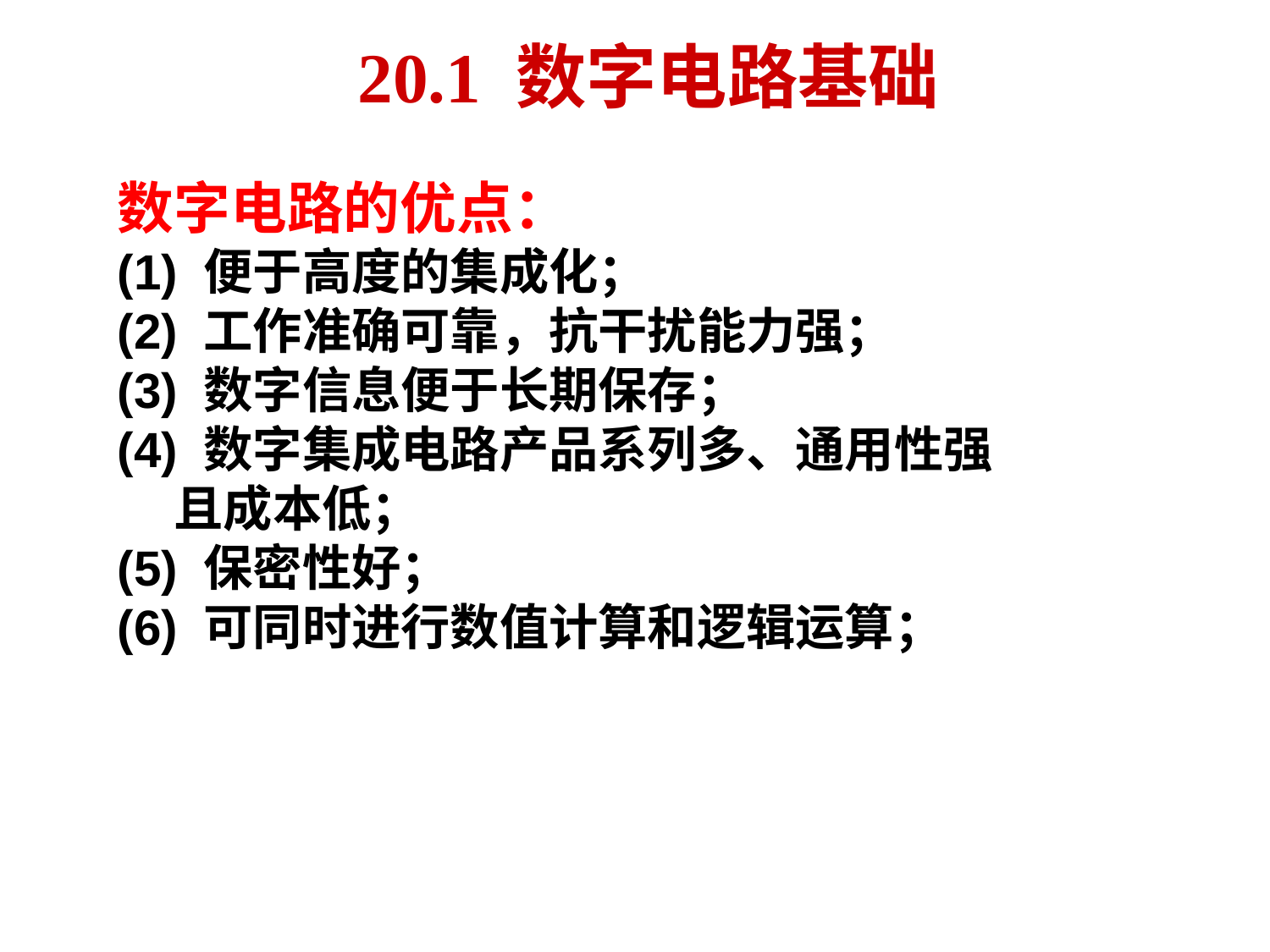

20.1 数字电路基础
数字电路的优点：
(1) 便于高度的集成化；
(2) 工作准确可靠，抗干扰能力强；
(3) 数字信息便于长期保存；
(4) 数字集成电路产品系列多、通用性强
    且成本低；
(5) 保密性好；
(6) 可同时进行数值计算和逻辑运算；